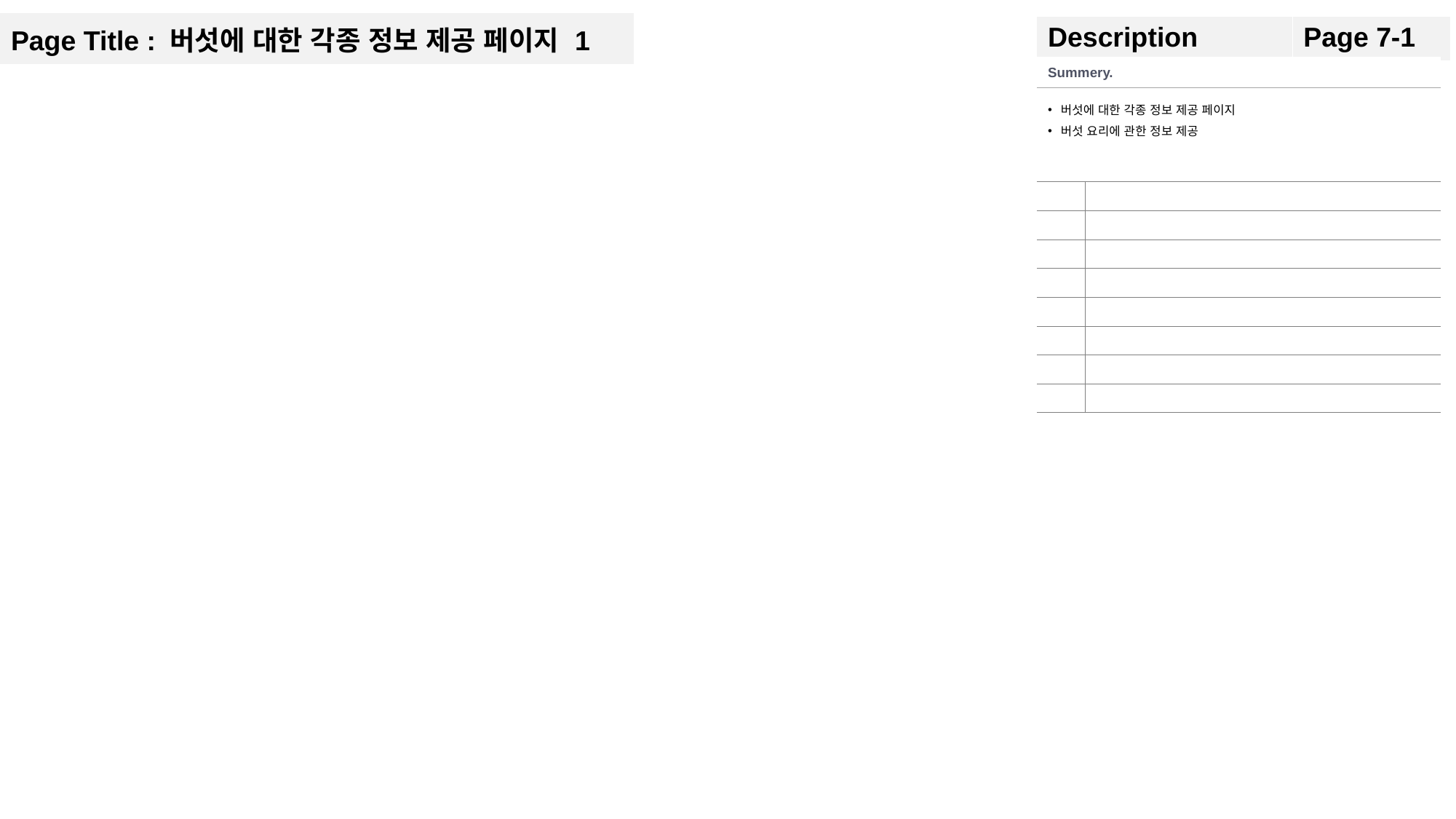

| Page Title : 버섯에 대한 각종 정보 제공 페이지 1 |
| --- |
| Description |
| --- |
| Page 7-1 |
| --- |
| Summery. |  |
| --- | --- |
| 버섯에 대한 각종 정보 제공 페이지 버섯 요리에 관한 정보 제공 |  |
|  |  |
|  |  |
|  |  |
|  |  |
|  |  |
|  |  |
|  |  |
|  |  |